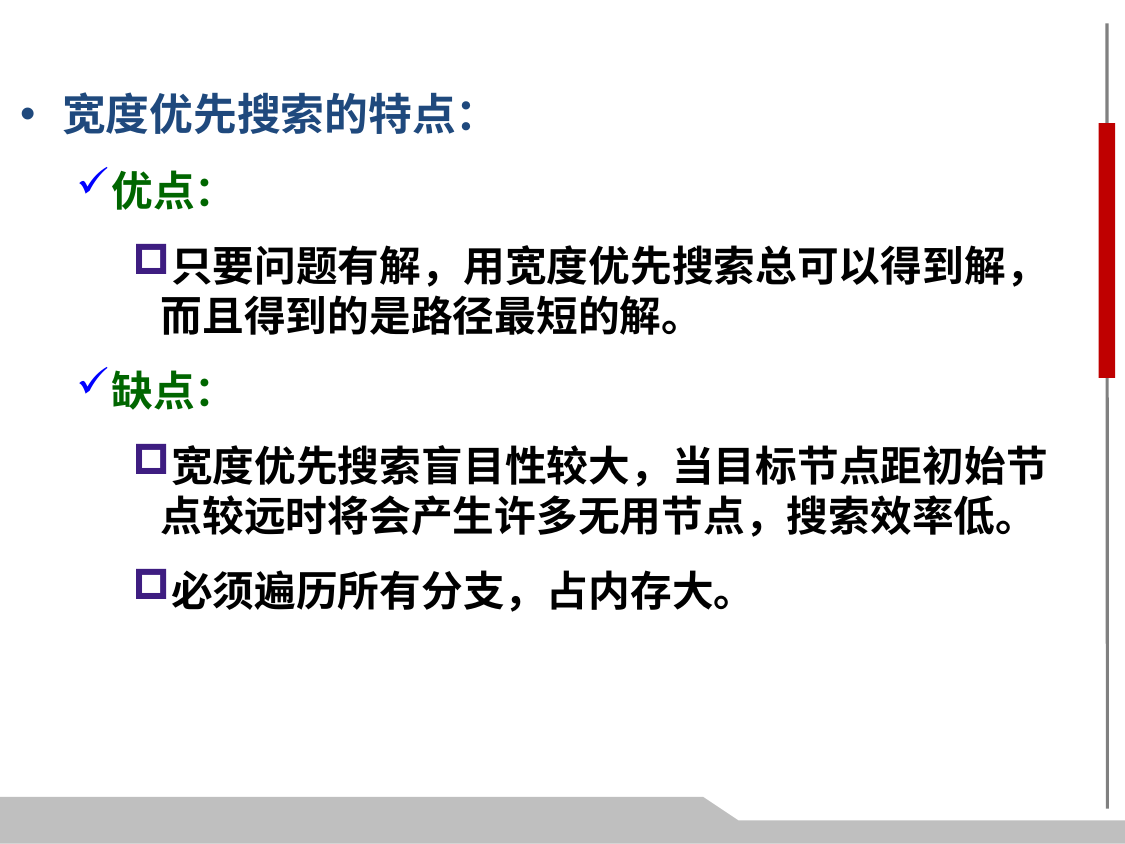

宽度优先搜索的特点：
优点：
只要问题有解，用宽度优先搜索总可以得到解，而且得到的是路径最短的解。
缺点：
宽度优先搜索盲目性较大，当目标节点距初始节点较远时将会产生许多无用节点，搜索效率低。
必须遍历所有分支，占内存大。